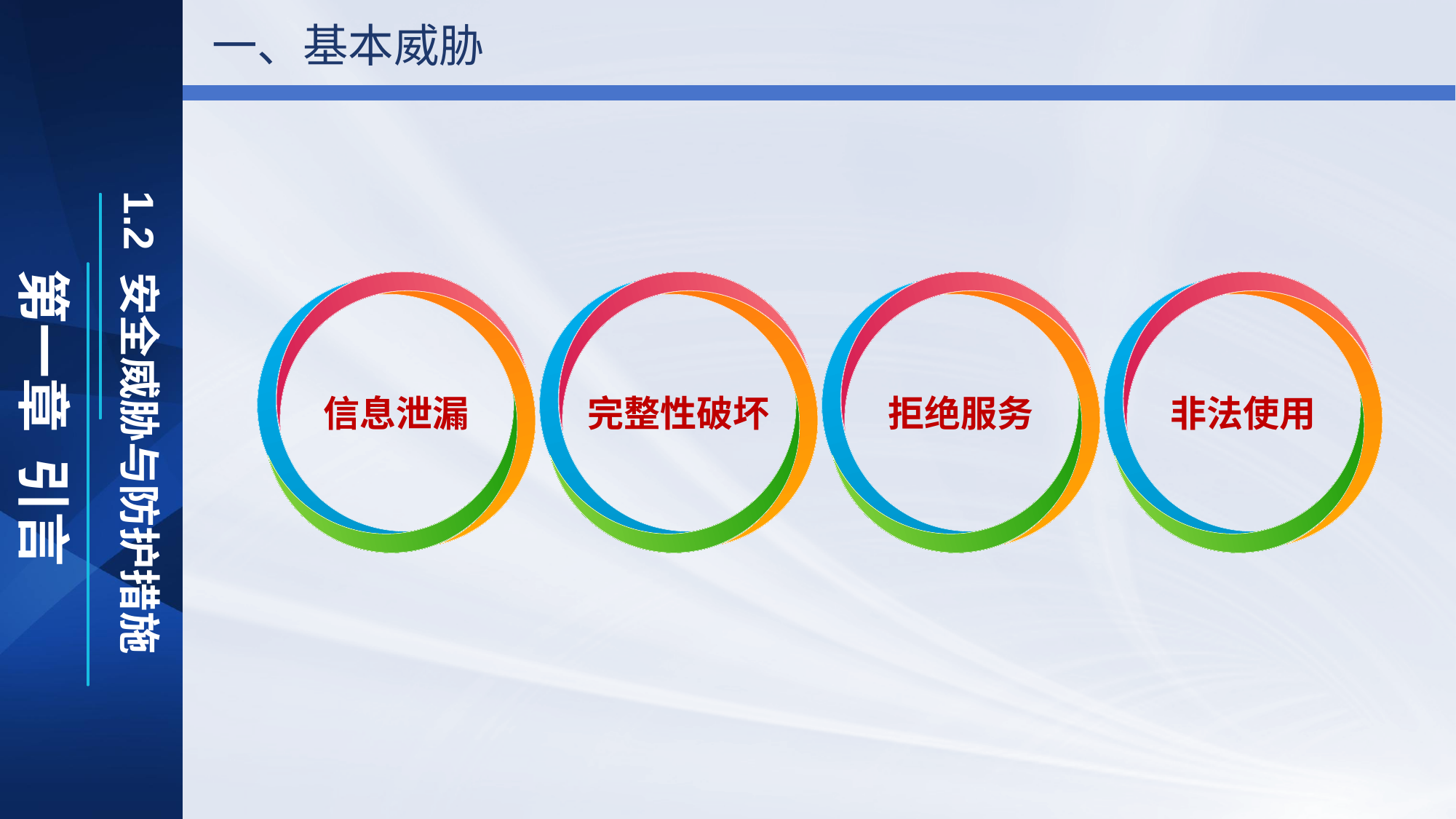

一、基本威胁
第一章  引言
1.2 安全威胁与防护措施

信息泄漏

完整性破坏

拒绝服务

非法使用